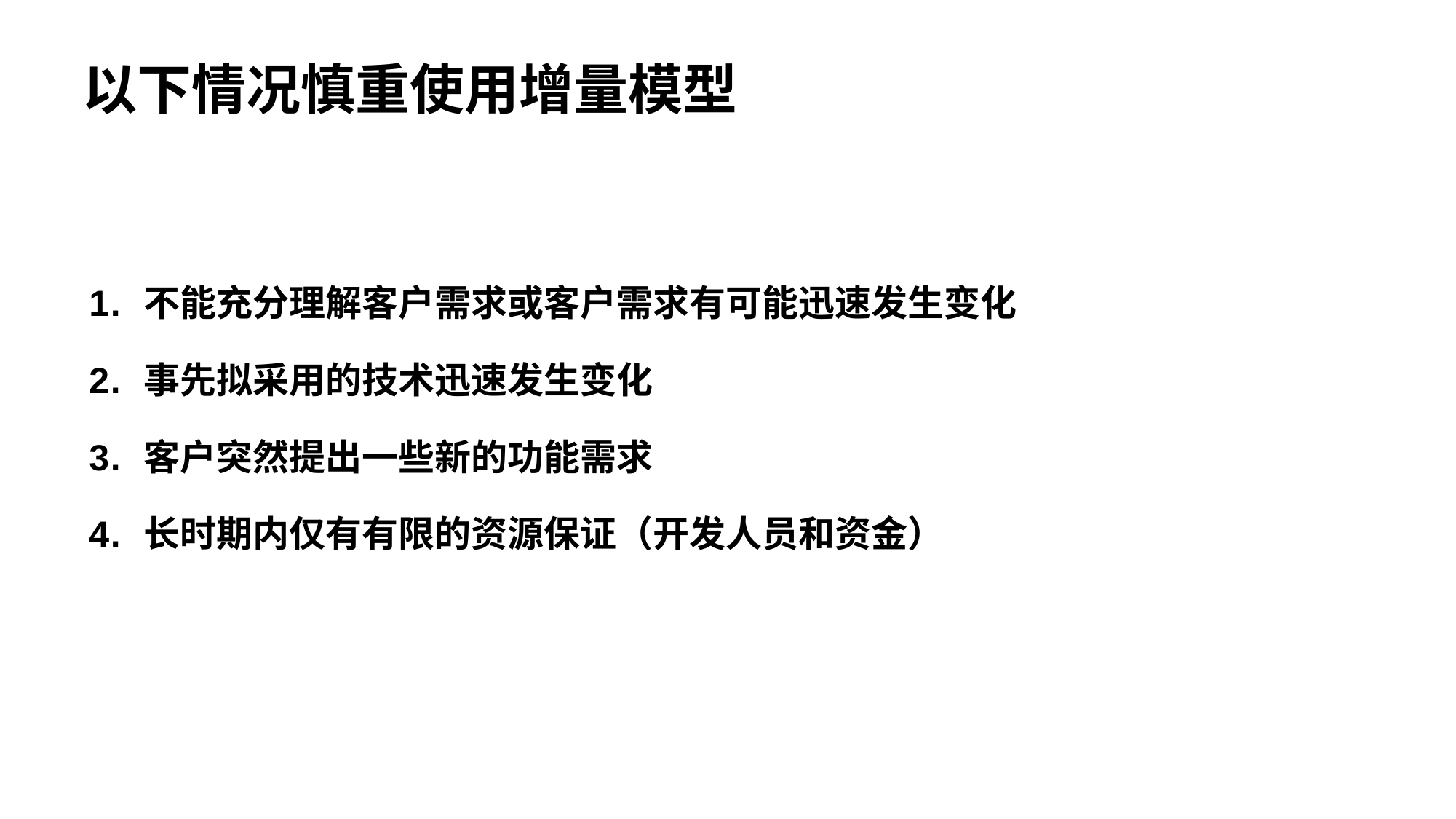

以下情况慎重使用增量模型

不能充分理解客户需求或客户需求有可能迅速发生变化
事先拟采用的技术迅速发生变化
客户突然提出一些新的功能需求
长时期内仅有有限的资源保证（开发人员和资金）